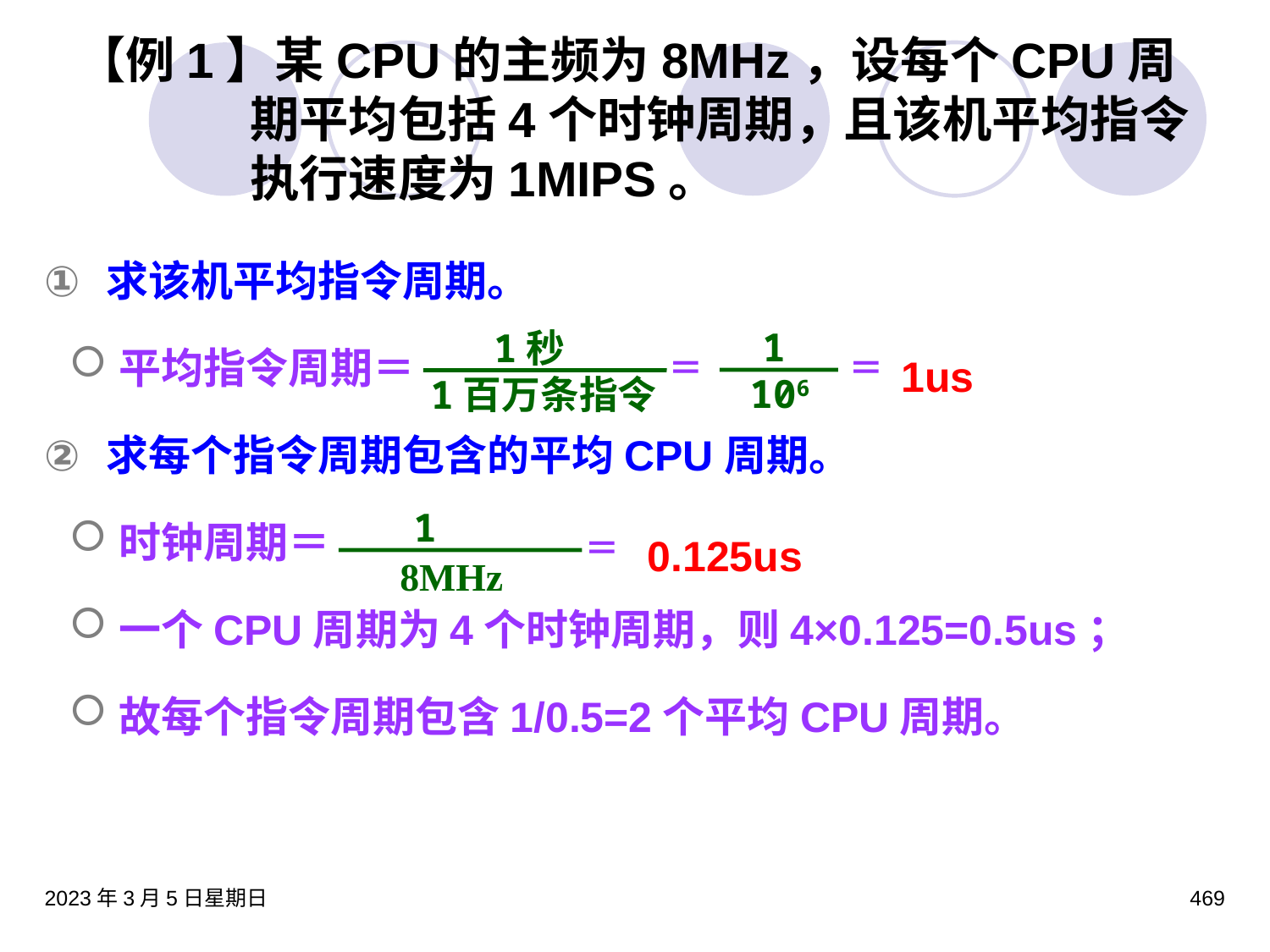

# 【例1】某CPU的主频为8MHz，设每个CPU周期平均包括4个时钟周期，且该机平均指令执行速度为1MIPS。
 求该机平均指令周期。
平均指令周期＝
 求每个指令周期包含的平均CPU周期。
时钟周期＝
一个CPU周期为4个时钟周期，则4×0.125=0.5us；
故每个指令周期包含1/0.5=2个平均CPU周期。

1
106

1秒
1百万条指令

＝
＝
1us
1
     8MHz

＝
0.125us
2023年3月5日星期日
469